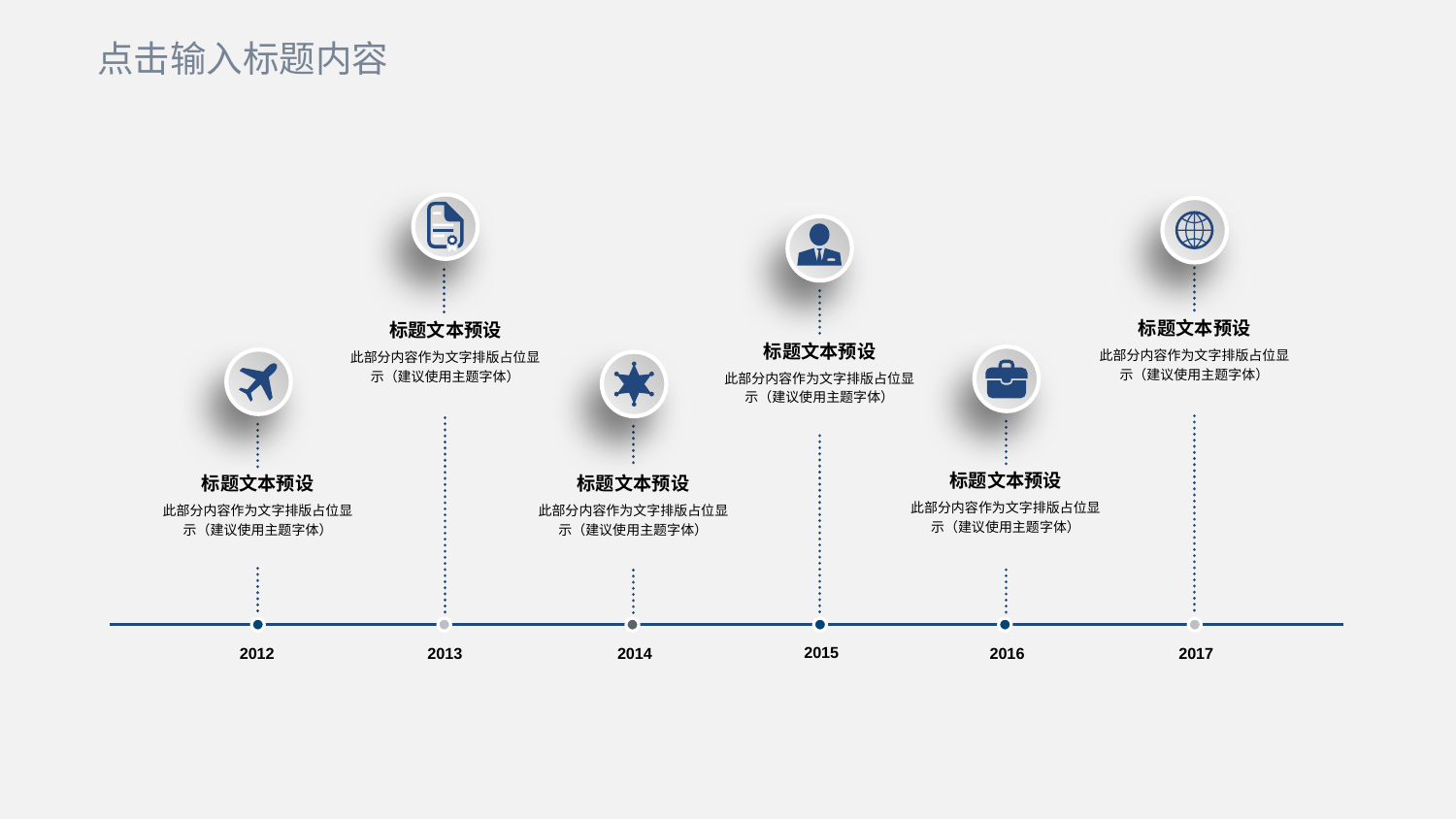

点击输入标题内容

标题文本预设
此部分内容作为文字排版占位显示（建议使用主题字体）

2013

标题文本预设
此部分内容作为文字排版占位显示（建议使用主题字体）

2017

标题文本预设
此部分内容作为文字排版占位显示（建议使用主题字体）

2015

标题文本预设
此部分内容作为文字排版占位显示（建议使用主题字体）

2016

标题文本预设
此部分内容作为文字排版占位显示（建议使用主题字体）

2012

标题文本预设
此部分内容作为文字排版占位显示（建议使用主题字体）

2014